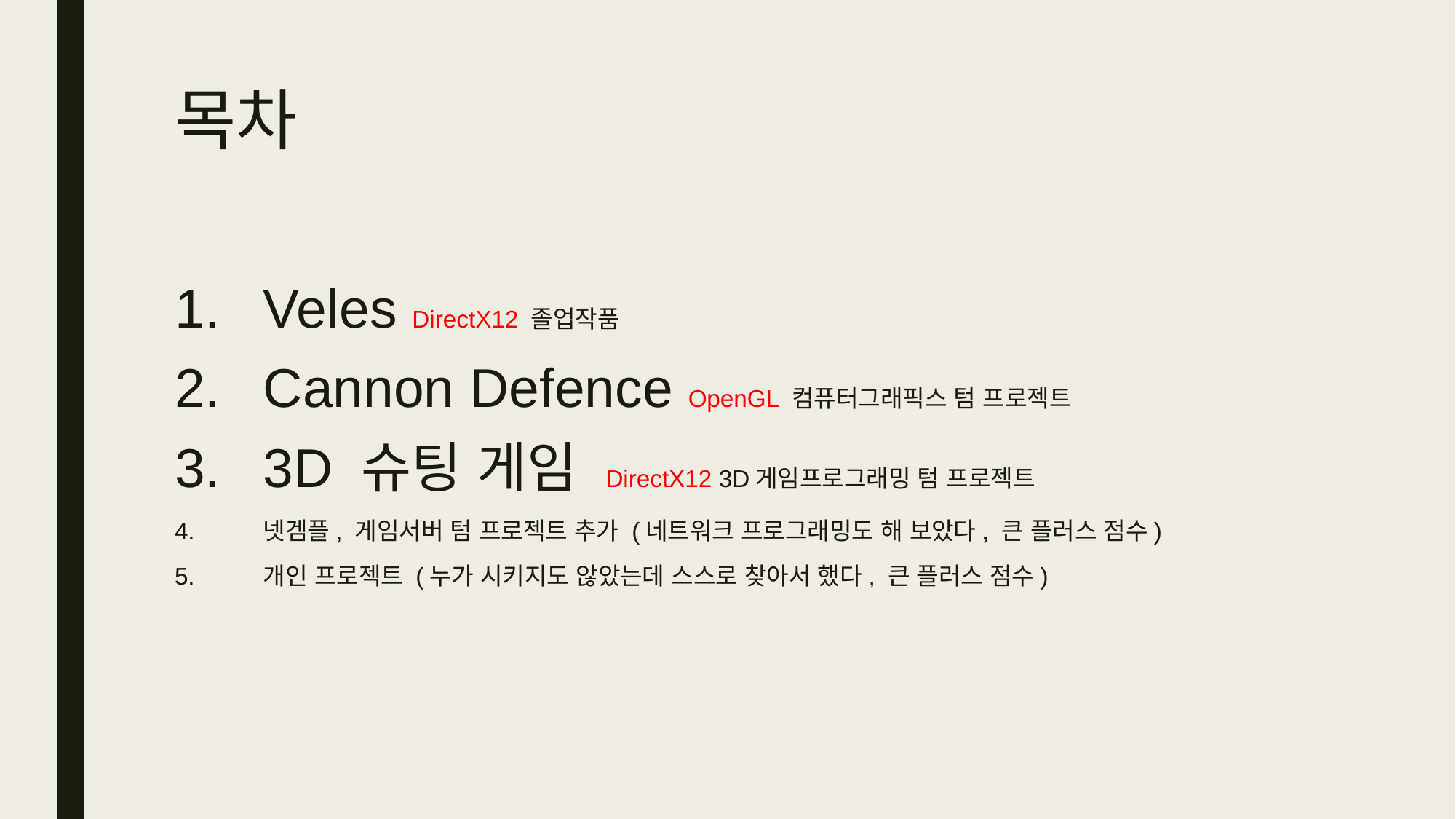

# 목차
Veles DirectX12 졸업작품
Cannon Defence OpenGL 컴퓨터그래픽스 텀 프로젝트
3D 슈팅 게임 DirectX12 3D게임프로그래밍 텀 프로젝트
넷겜플, 게임서버 텀 프로젝트 추가 (네트워크 프로그래밍도 해 보았다, 큰 플러스 점수)
개인 프로젝트 (누가 시키지도 않았는데 스스로 찾아서 했다, 큰 플러스 점수)